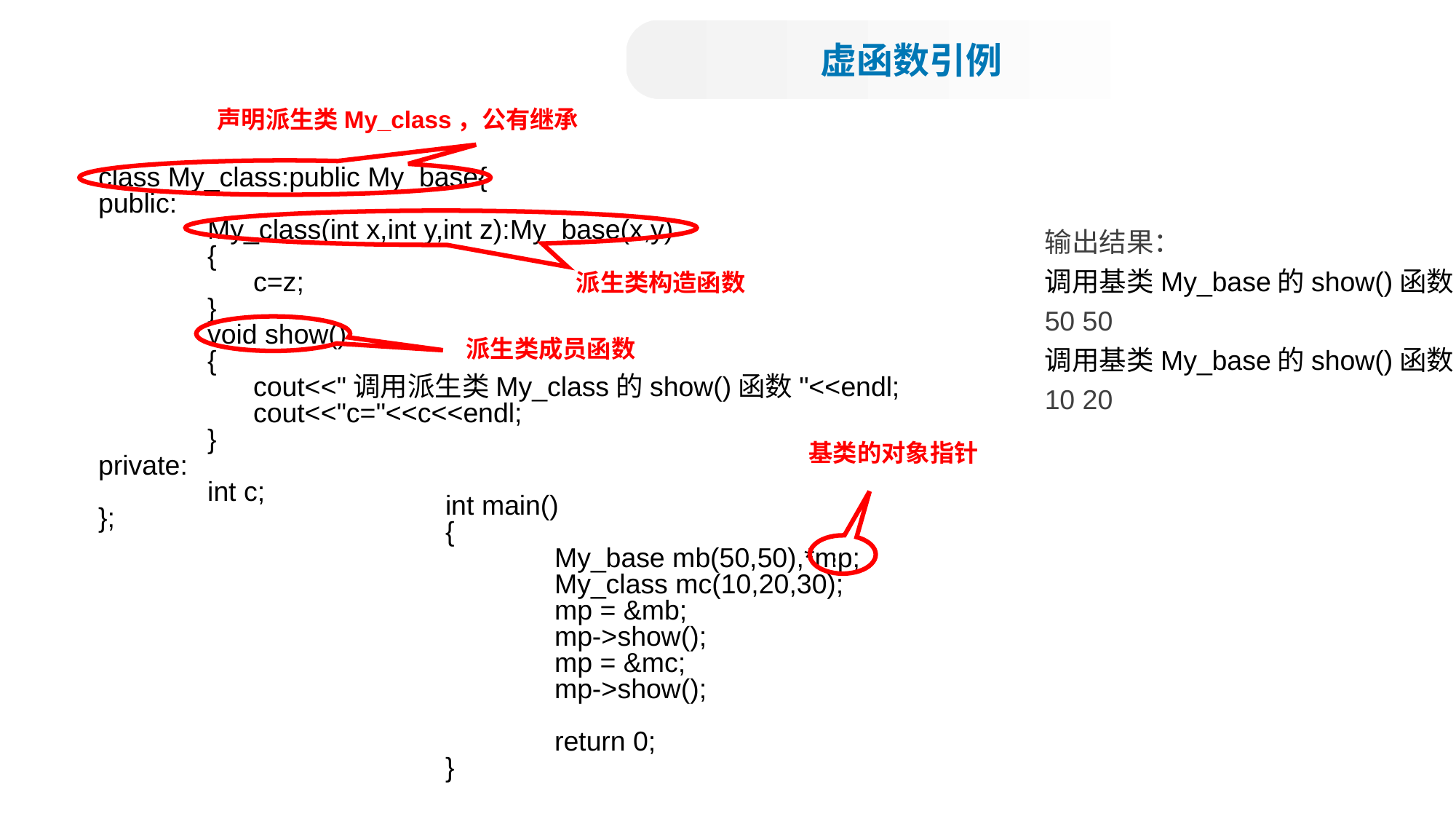

虚函数引例
声明派生类My_class，公有继承

class My_class:public My_base{
public:
	My_class(int x,int y,int z):My_base(x,y)
	{
	      c=z;
	}
	void show()
	{
	      cout<<"调用派生类My_class的show()函数"<<endl;
	      cout<<"c="<<c<<endl;
	}
private:
	int c;
};

派生类构造函数
输出结果：
调用基类My_base的show()函数
50 50
调用基类My_base的show()函数
10 20

派生类成员函数
基类的对象指针
？
int main()
{
	My_base mb(50,50),*mp;
	My_class mc(10,20,30);
	mp = &mb;
	mp->show();
	mp = &mc;
	mp->show();

	return 0;
}